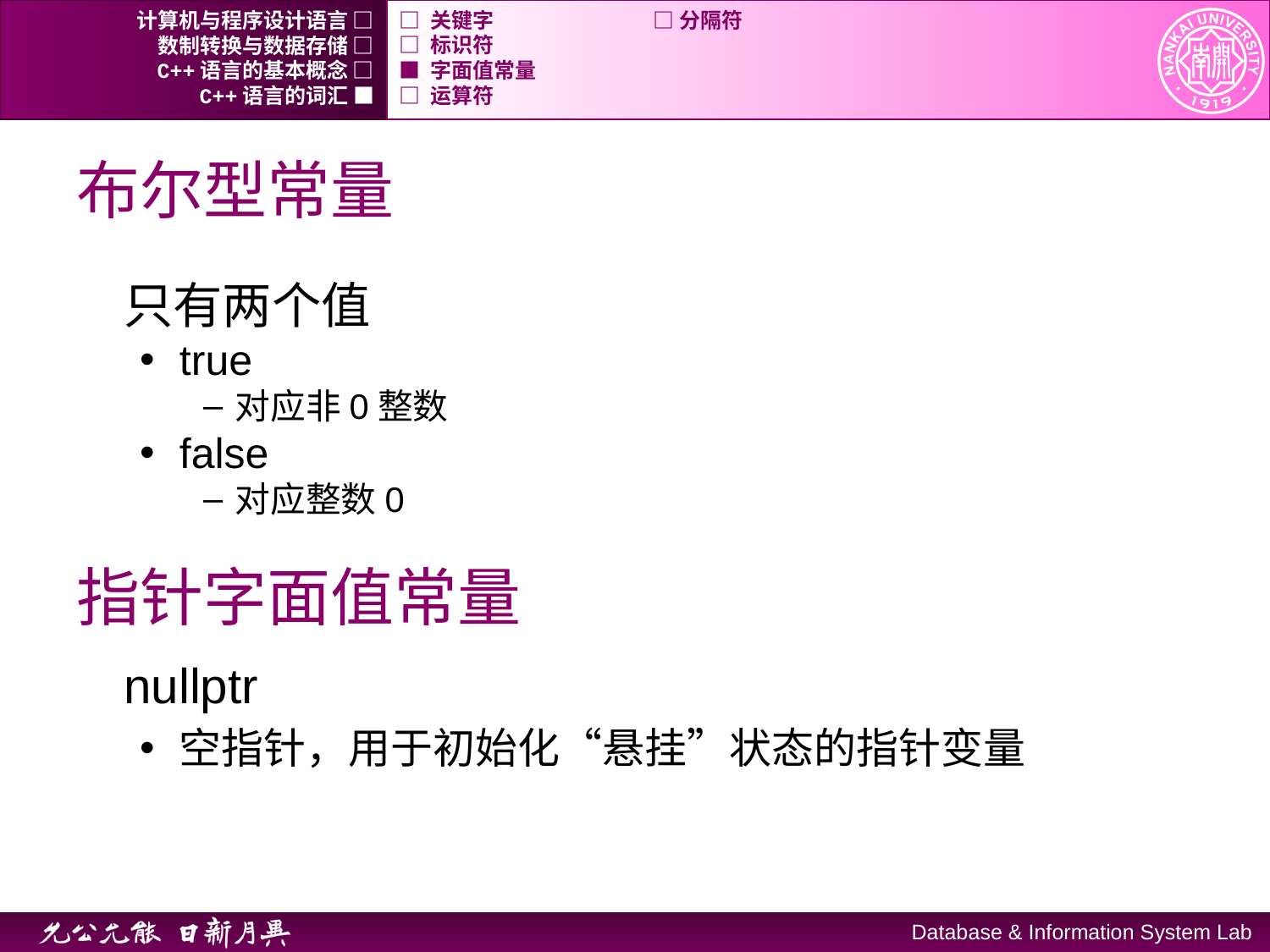

计算机与程序设计语言 □
□ 关键字		□ 分隔符
数制转换与数据存储 □
□ 标识符
C++语言的基本概念 □
■ 字面值常量
C++语言的词汇 ■
□ 运算符
# 布尔型常量
只有两个值
true
对应非0整数
false
对应整数0

指针字面值常量
nullptr
空指针，用于初始化“悬挂”状态的指针变量